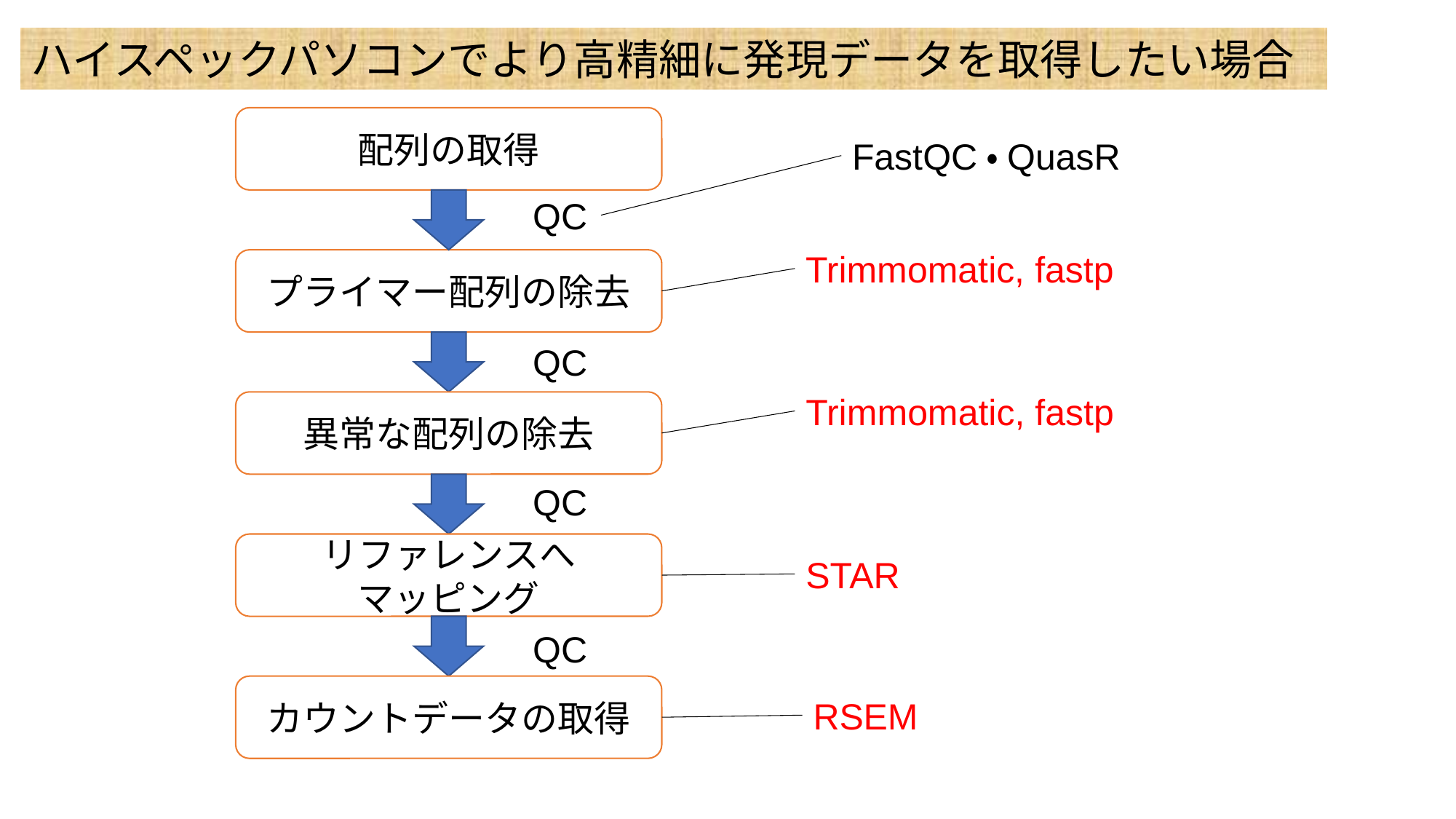

ハイスペックパソコンでより高精細に発現データを取得したい場合
配列の取得
FastQC・QuasR
QC

Trimmomatic, fastp
プライマー配列の除去

QC
Trimmomatic, fastp
異常な配列の除去

QC
リファレンスへ
マッピング
STAR

QC
カウントデータの取得
RSEM